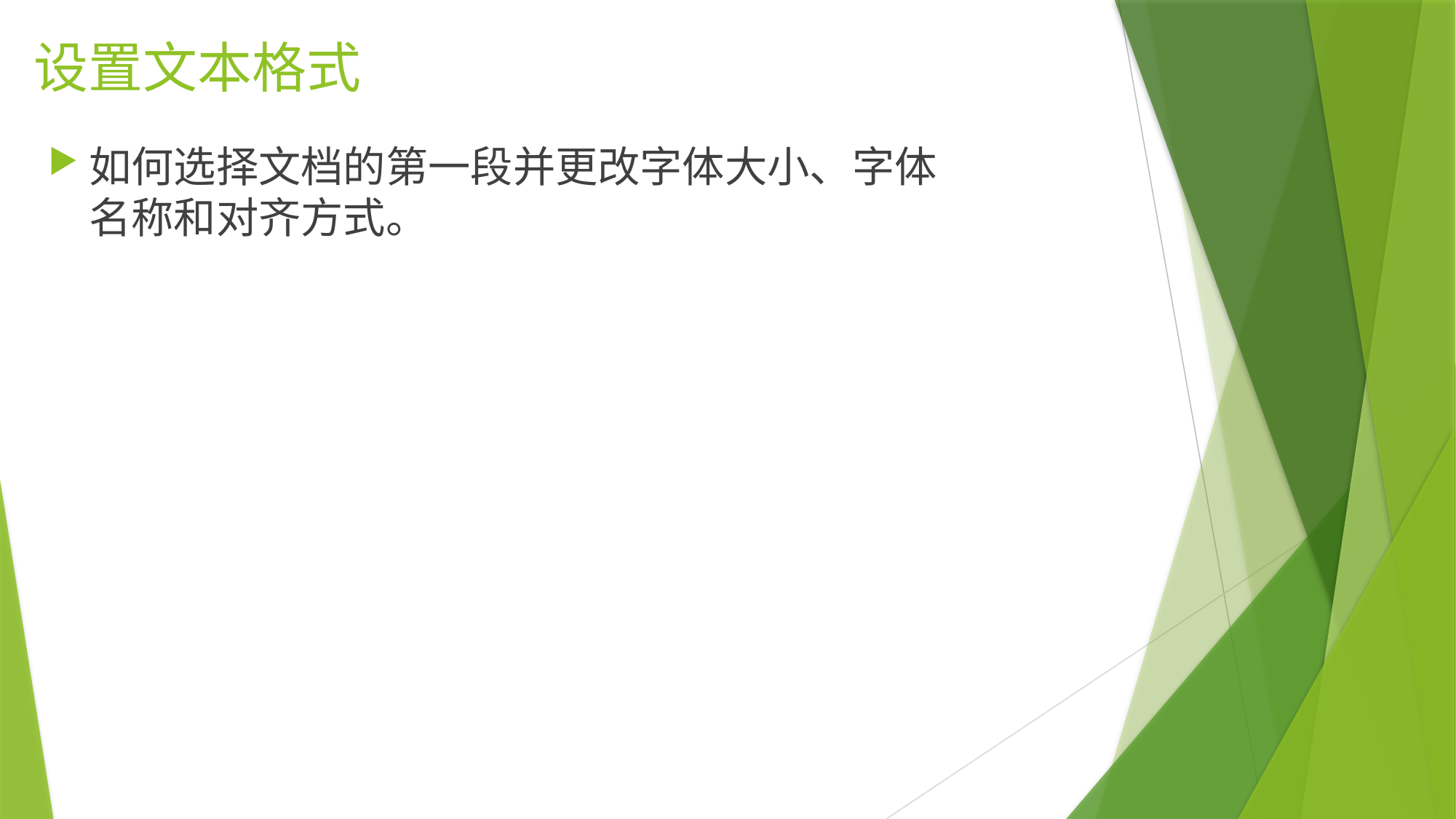

# 设置文本格式
如何选择文档的第一段并更改字体大小、字体名称和对齐方式。